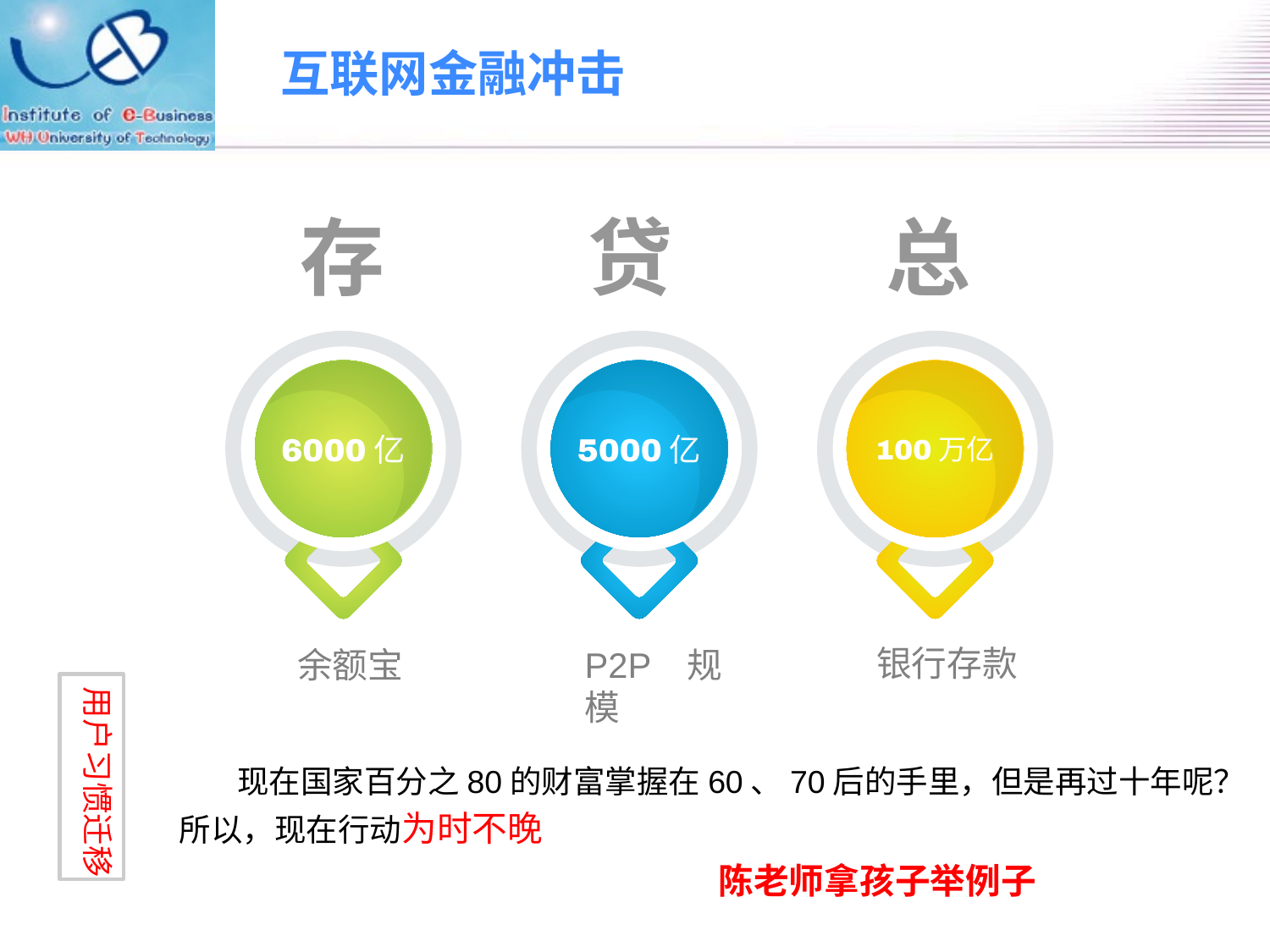

互联网金融冲击
存
贷
总

6000亿
5000亿
100万亿

银行存款
余额宝
P2P规模
用户习惯迁移
       现在国家百分之80的财富掌握在60、70后的手里，但是再过十年呢？
所以，现在行动为时不晚
陈老师拿孩子举例子